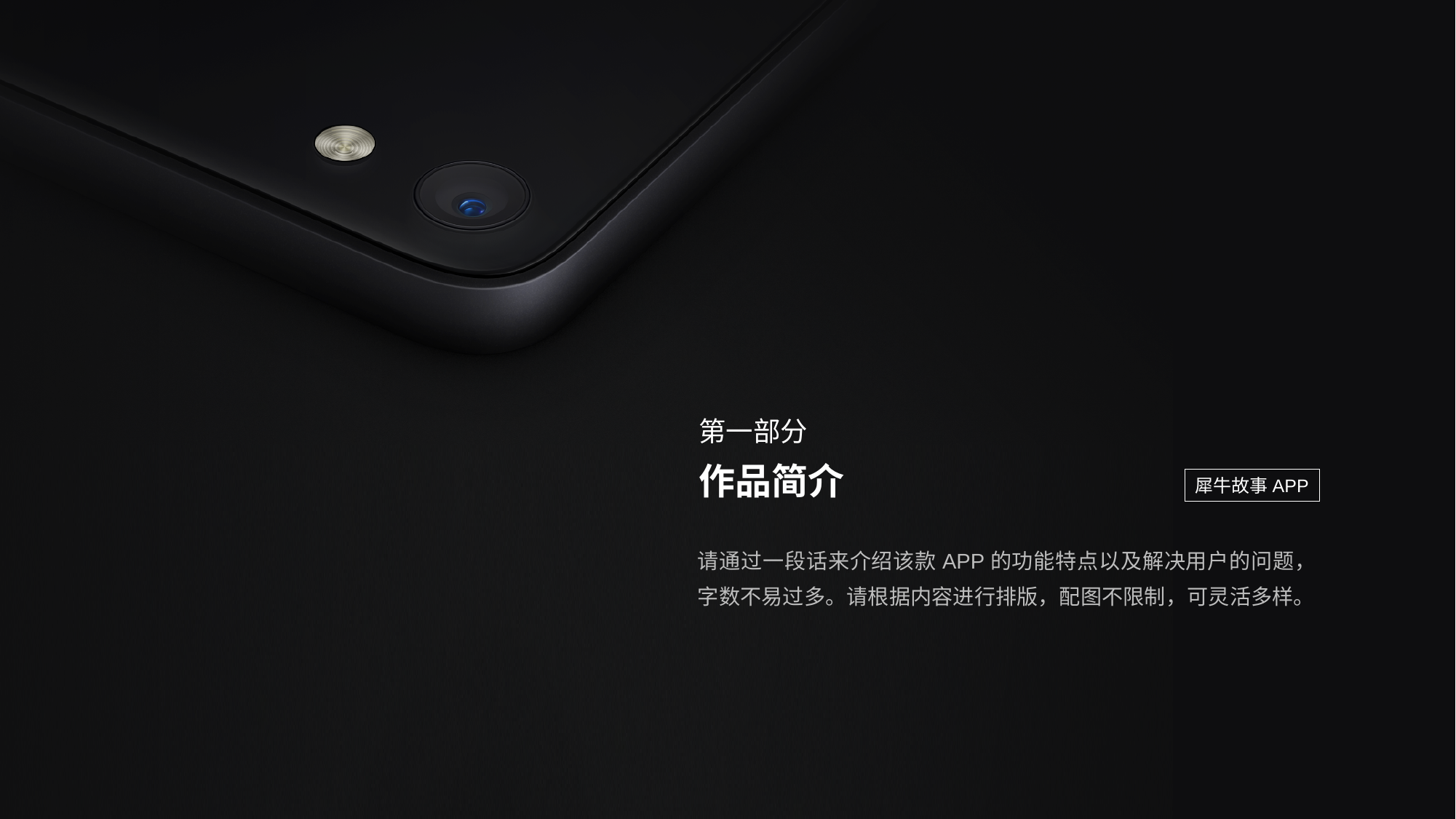

第一部分
作品简介
犀牛故事APP
请通过一段话来介绍该款APP的功能特点以及解决用户的问题，字数不易过多。请根据内容进行排版，配图不限制，可灵活多样。